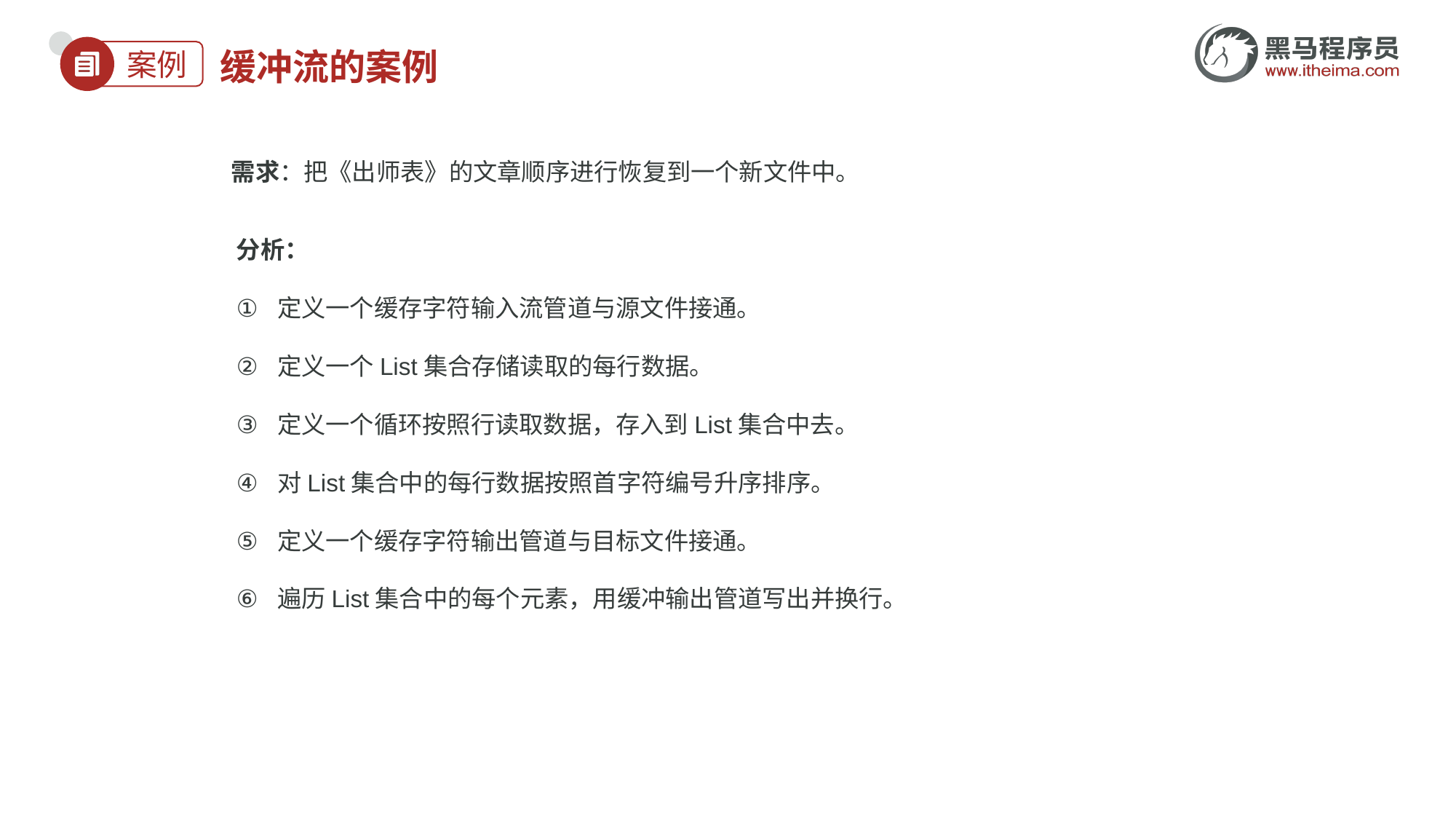

# 缓冲流的案例
 需求：把《出师表》的文章顺序进行恢复到一个新文件中。
分析：
定义一个缓存字符输入流管道与源文件接通。
定义一个List集合存储读取的每行数据。
定义一个循环按照行读取数据，存入到List集合中去。
对List集合中的每行数据按照首字符编号升序排序。
定义一个缓存字符输出管道与目标文件接通。
遍历List集合中的每个元素，用缓冲输出管道写出并换行。